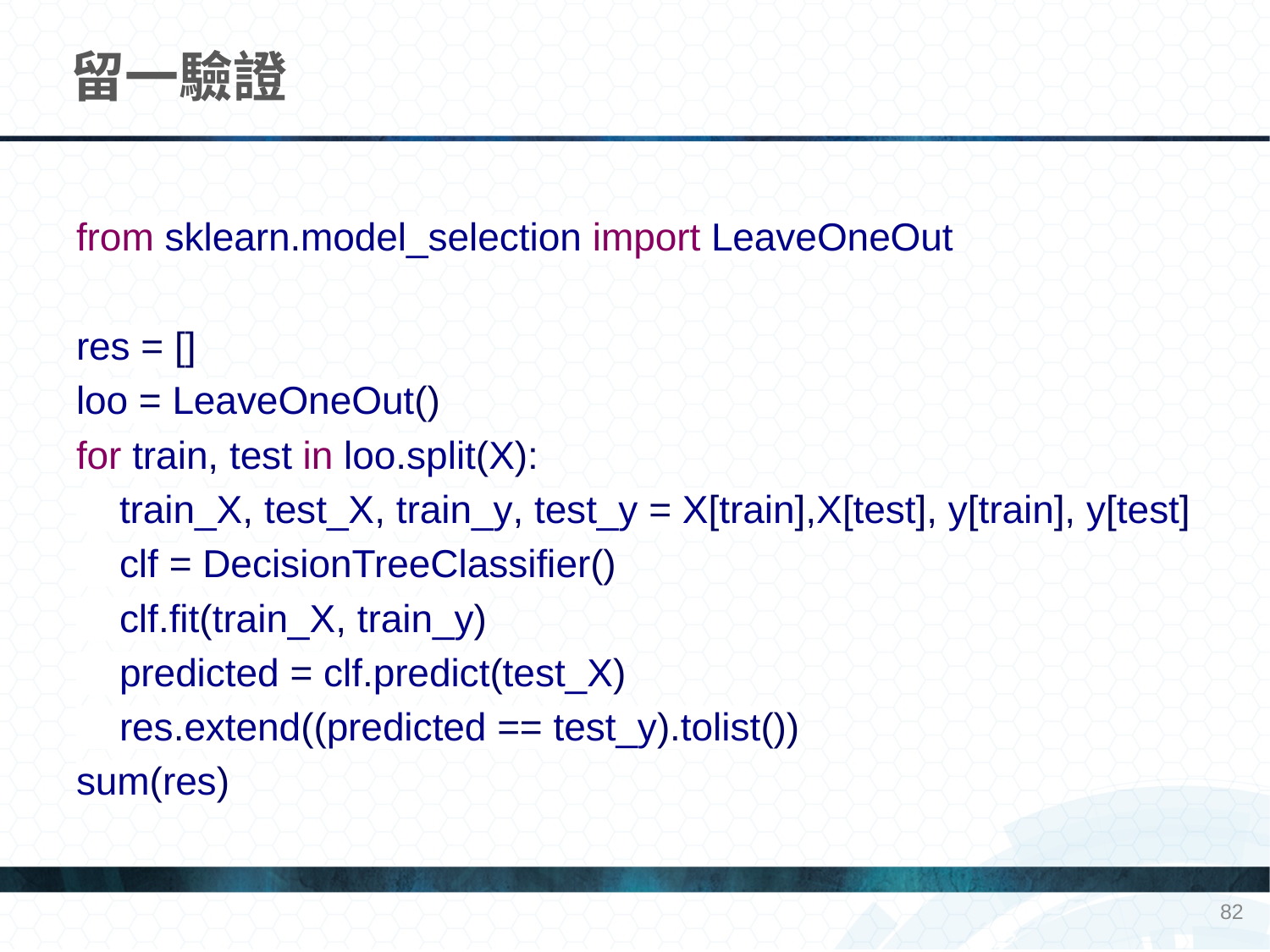

# 留一驗證
from sklearn.model_selection import LeaveOneOut

res = []
loo = LeaveOneOut()
for train, test in loo.split(X):
    train_X, test_X, train_y, test_y = X[train],X[test], y[train], y[test]
    clf = DecisionTreeClassifier()
    clf.fit(train_X, train_y)
    predicted = clf.predict(test_X)
    res.extend((predicted == test_y).tolist())
sum(res)
82